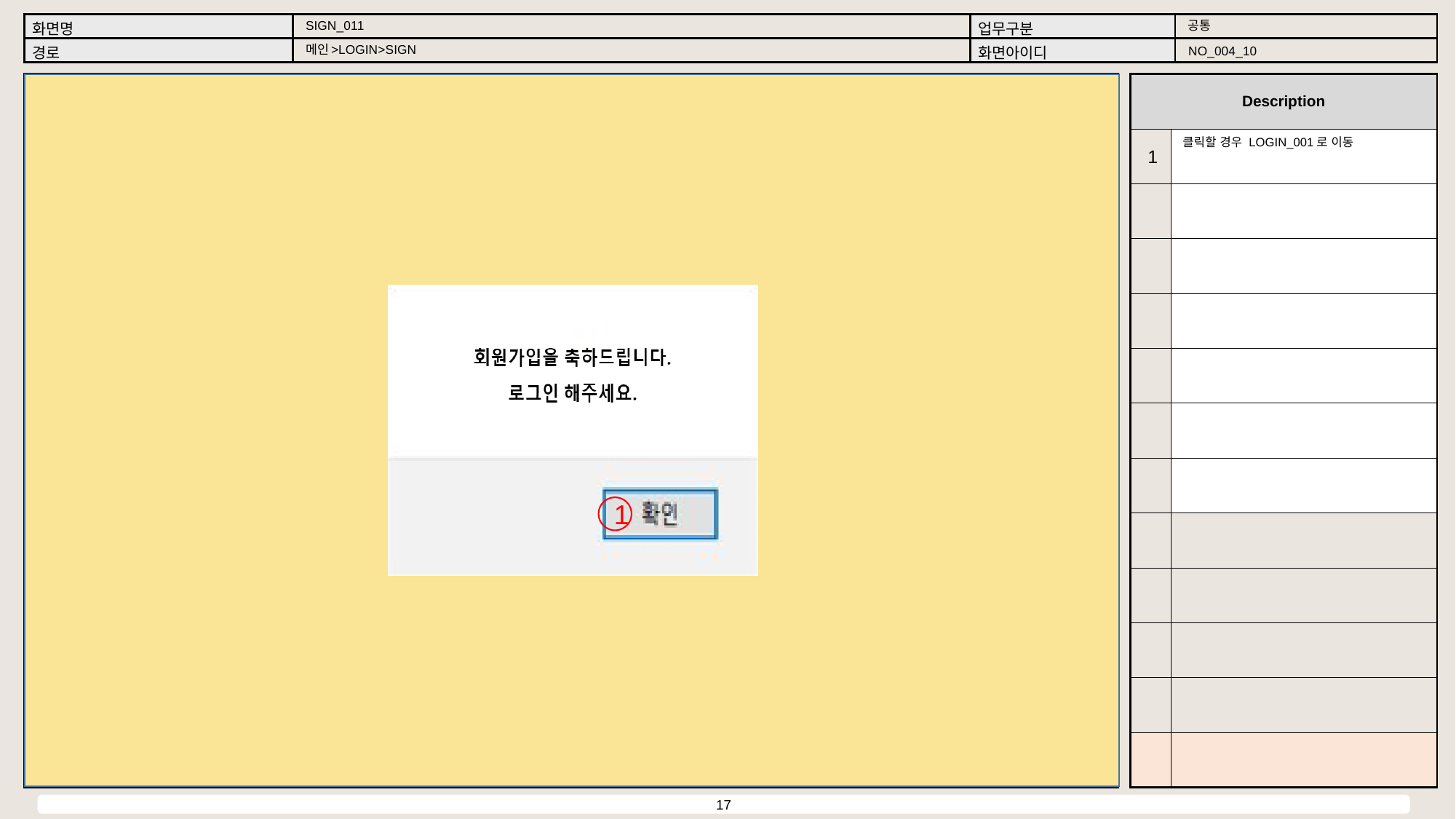

공통
SIGN_011
메인>LOGIN>SIGN
NO_004_10

클릭할 경우 LOGIN_001로 이동
1
1